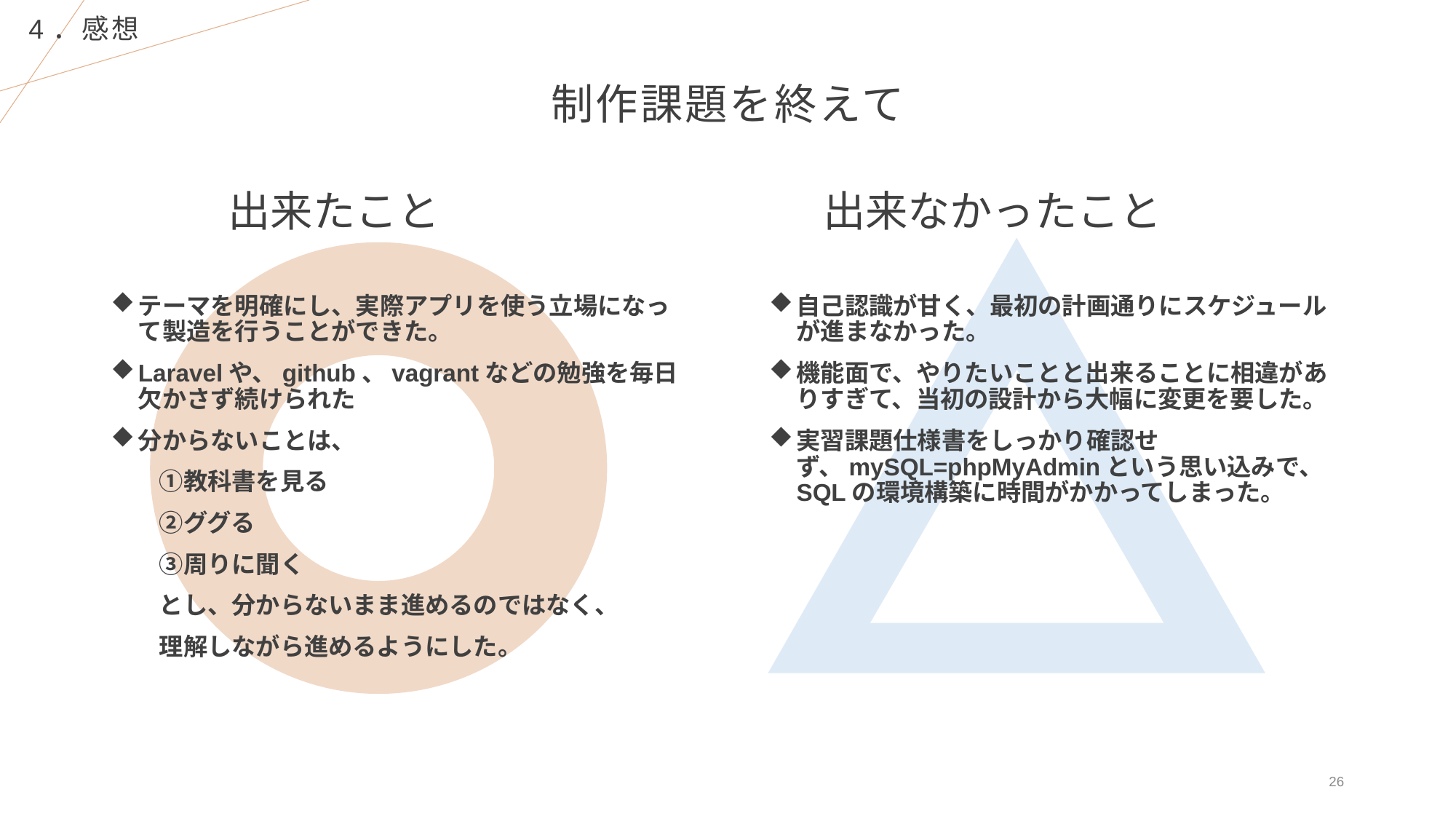

4．感想
# 制作課題を終えて
出来たこと
出来なかったこと

テーマを明確にし、実際アプリを使う立場になって製造を行うことができた。
Laravelや、github、vagrantなどの勉強を毎日欠かさず続けられた
分からないことは、
　　①教科書を見る
　　②ググる
　　③周りに聞く
　　とし、分からないまま進めるのではなく、
　　理解しながら進めるようにした。
自己認識が甘く、最初の計画通りにスケジュールが進まなかった。
機能面で、やりたいことと出来ることに相違がありすぎて、当初の設計から大幅に変更を要した。
実習課題仕様書をしっかり確認せず、mySQL=phpMyAdminという思い込みで、SQLの環境構築に時間がかかってしまった。

26